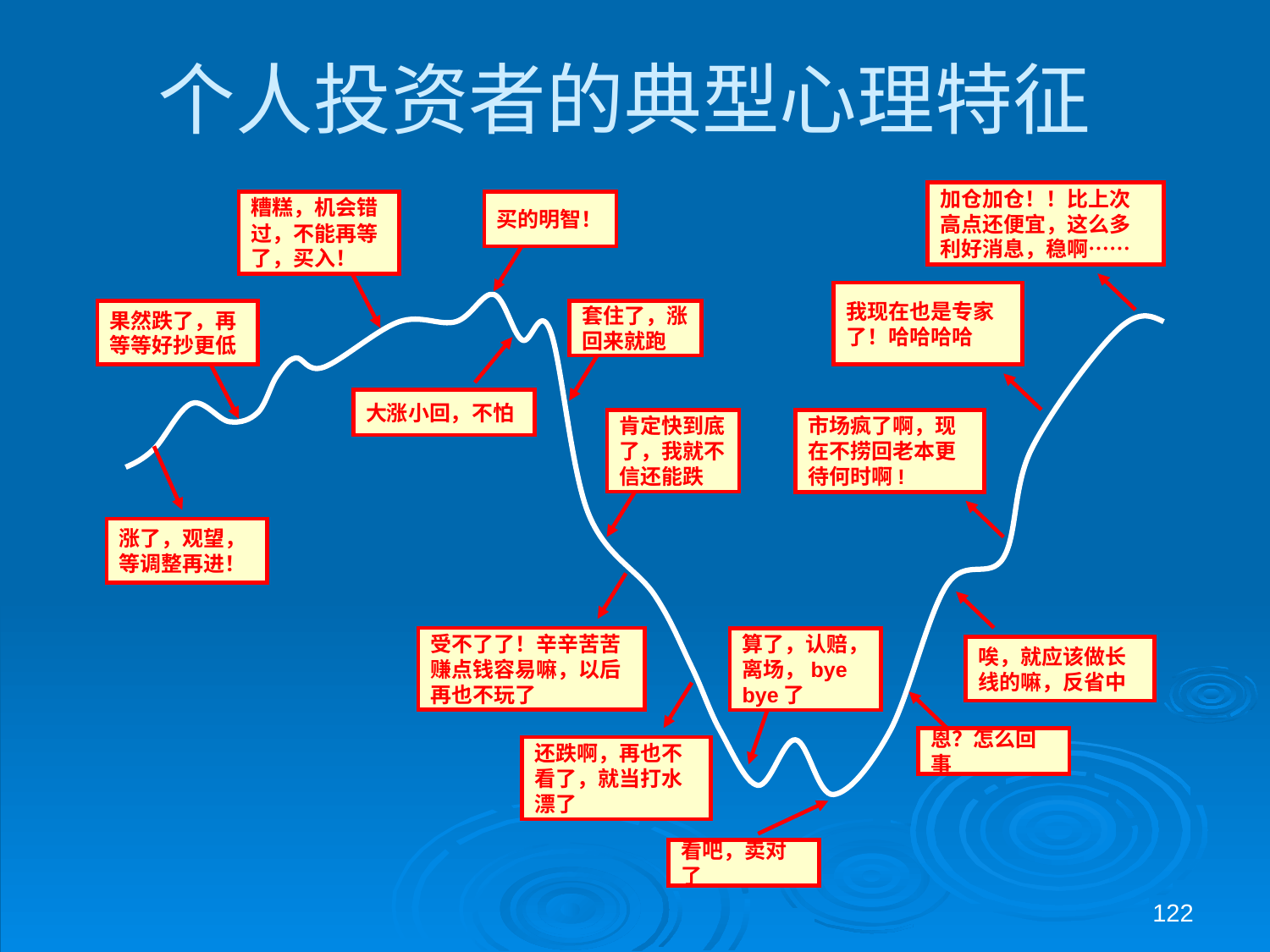

# 个人投资者的典型心理特征
加仓加仓！！比上次高点还便宜，这么多利好消息，稳啊……
买的明智！
糟糕，机会错过，不能再等了，买入！

我现在也是专家了！哈哈哈哈

果然跌了，再等等好抄更低
套住了，涨回来就跑

大涨小回，不怕
肯定快到底了，我就不信还能跌
市场疯了啊，现在不捞回老本更待何时啊!

涨了，观望，等调整再进！

受不了了！辛辛苦苦赚点钱容易嘛，以后再也不玩了
算了，认赔，离场，bye bye了
唉，就应该做长线的嘛，反省中

恩？怎么回事
还跌啊，再也不看了，就当打水漂了

看吧，卖对了

122